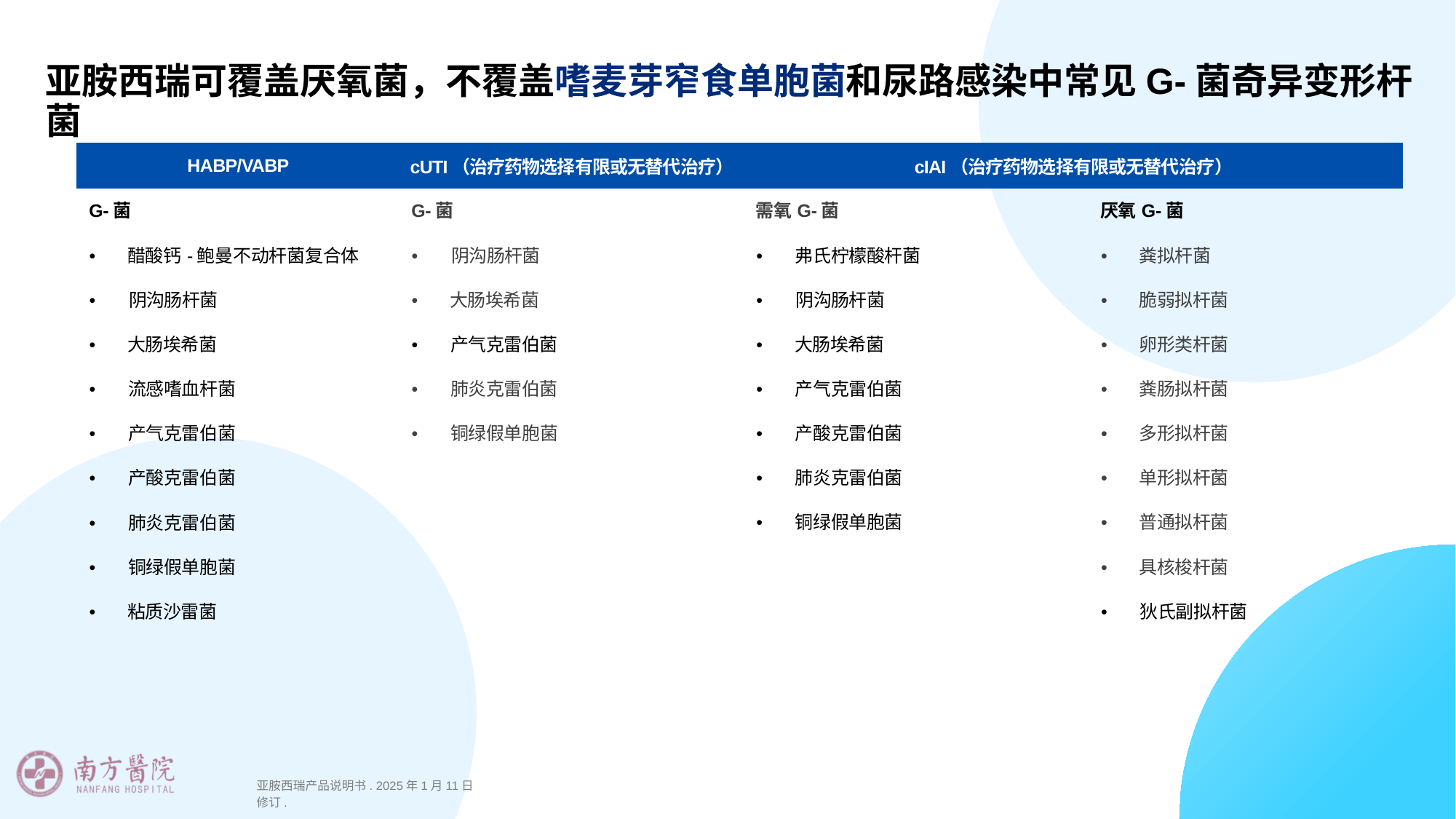

亚胺西瑞可覆盖厌氧菌，不覆盖嗜麦芽窄食单胞菌和尿路感染中常见G-菌奇异变形杆菌
| HABP/VABP | cUTI（治疗药物选择有限或无替代治疗） | cIAI（治疗药物选择有限或无替代治疗） |  |
| --- | --- | --- | --- |
| G-菌 | G-菌 | 需氧G-菌 | 厌氧G-菌 |
| • 醋酸钙-鲍曼不动杆菌复合体 | • 阴沟肠杆菌 | • 弗氏柠檬酸杆菌 | • 粪拟杆菌 |
| • 阴沟肠杆菌 | • 大肠埃希菌 | • 阴沟肠杆菌 | • 脆弱拟杆菌 |
| • 大肠埃希菌 | • 产气克雷伯菌 | • 大肠埃希菌 | • 卵形类杆菌 |
| • 流感嗜血杆菌 | • 肺炎克雷伯菌 | • 产气克雷伯菌 | • 粪肠拟杆菌 |
| • 产气克雷伯菌 | • 铜绿假单胞菌 | • 产酸克雷伯菌 | • 多形拟杆菌 |
| • 产酸克雷伯菌 |  | • 肺炎克雷伯菌 | • 单形拟杆菌 |
| • 肺炎克雷伯菌 |  | • 铜绿假单胞菌 | • 普通拟杆菌 |
| • 铜绿假单胞菌 |  |  | • 具核梭杆菌 |
| • 粘质沙雷菌 |  |  | • 狄氏副拟杆菌 |

亚胺西瑞产品说明书. 2025年1月11日修订.